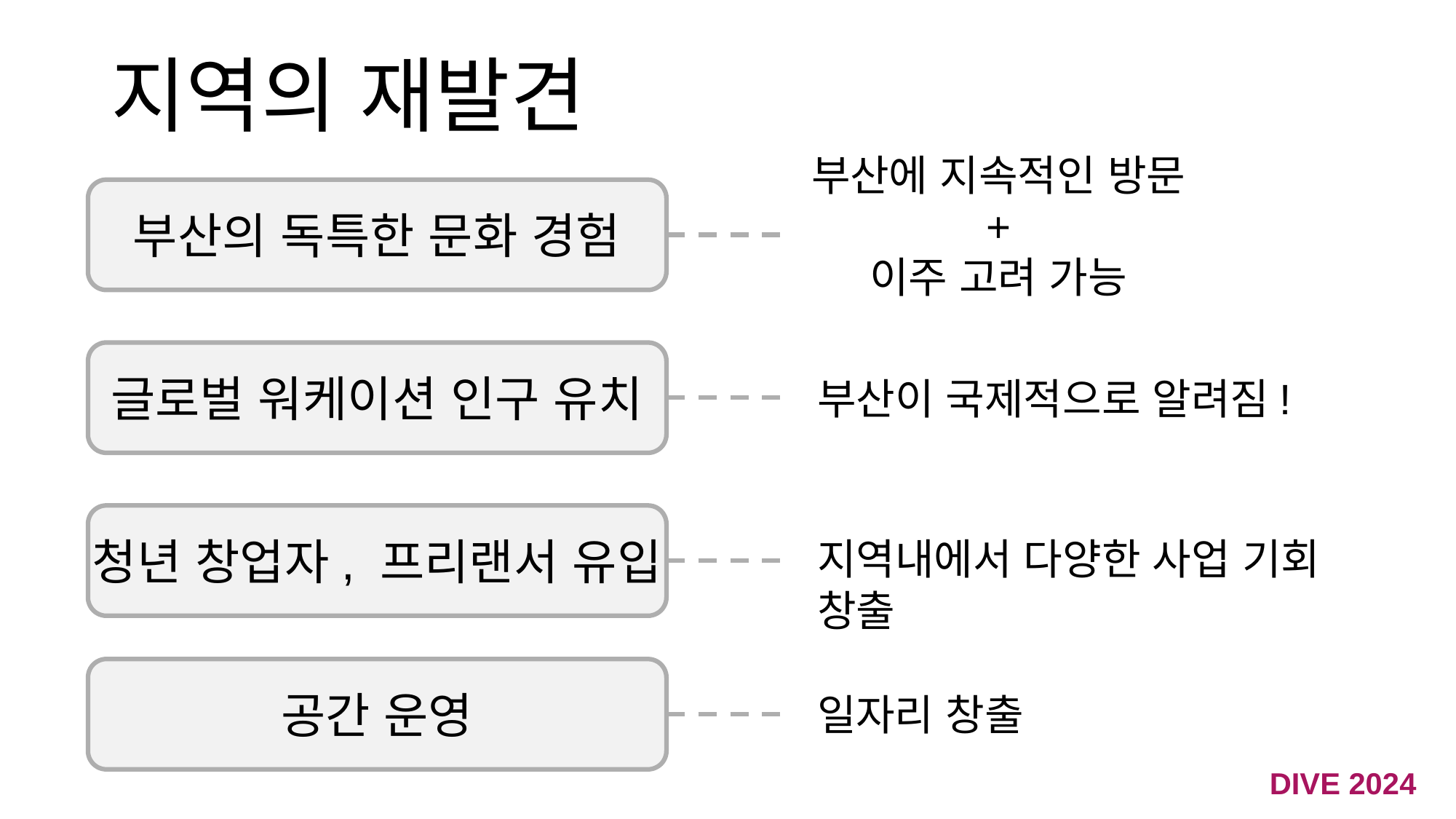

# 지역의 재발견
부산에 지속적인 방문
+
이주 고려 가능

부산의 독특한 문화 경험

글로벌 워케이션 인구 유치
부산이 국제적으로 알려짐!

청년 창업자, 프리랜서 유입
지역내에서 다양한 사업 기회 창출

공간 운영
일자리 창출